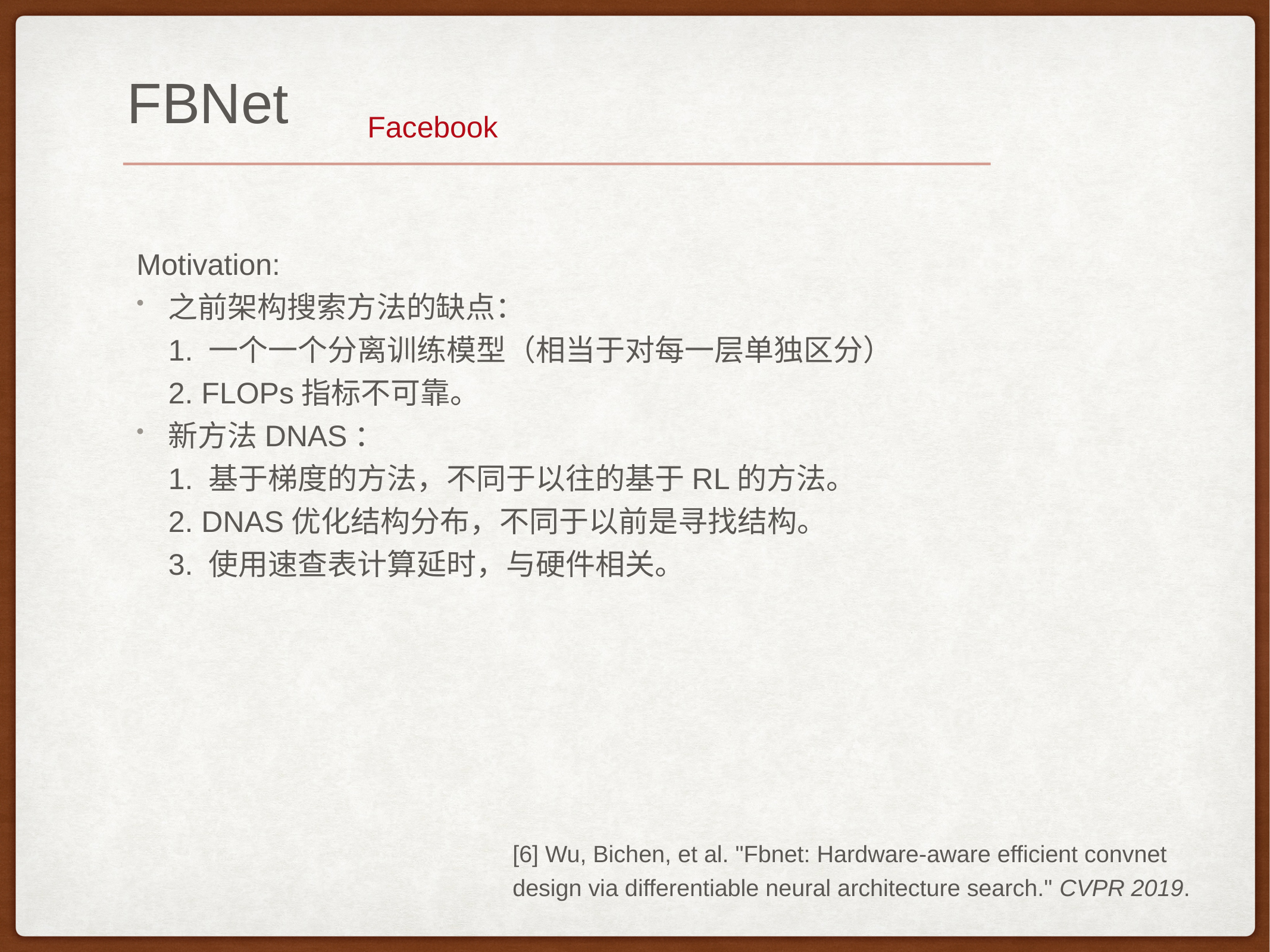

FBNet
Facebook

Motivation:
之前架构搜索方法的缺点：
1. 一个一个分离训练模型（相当于对每一层单独区分）
2. FLOPs指标不可靠。
新方法DNAS：
1. 基于梯度的方法，不同于以往的基于RL的方法。
2. DNAS优化结构分布，不同于以前是寻找结构。
3. 使用速查表计算延时，与硬件相关。
[6] Wu, Bichen, et al. "Fbnet: Hardware-aware efficient convnet design via differentiable neural architecture search." CVPR 2019.